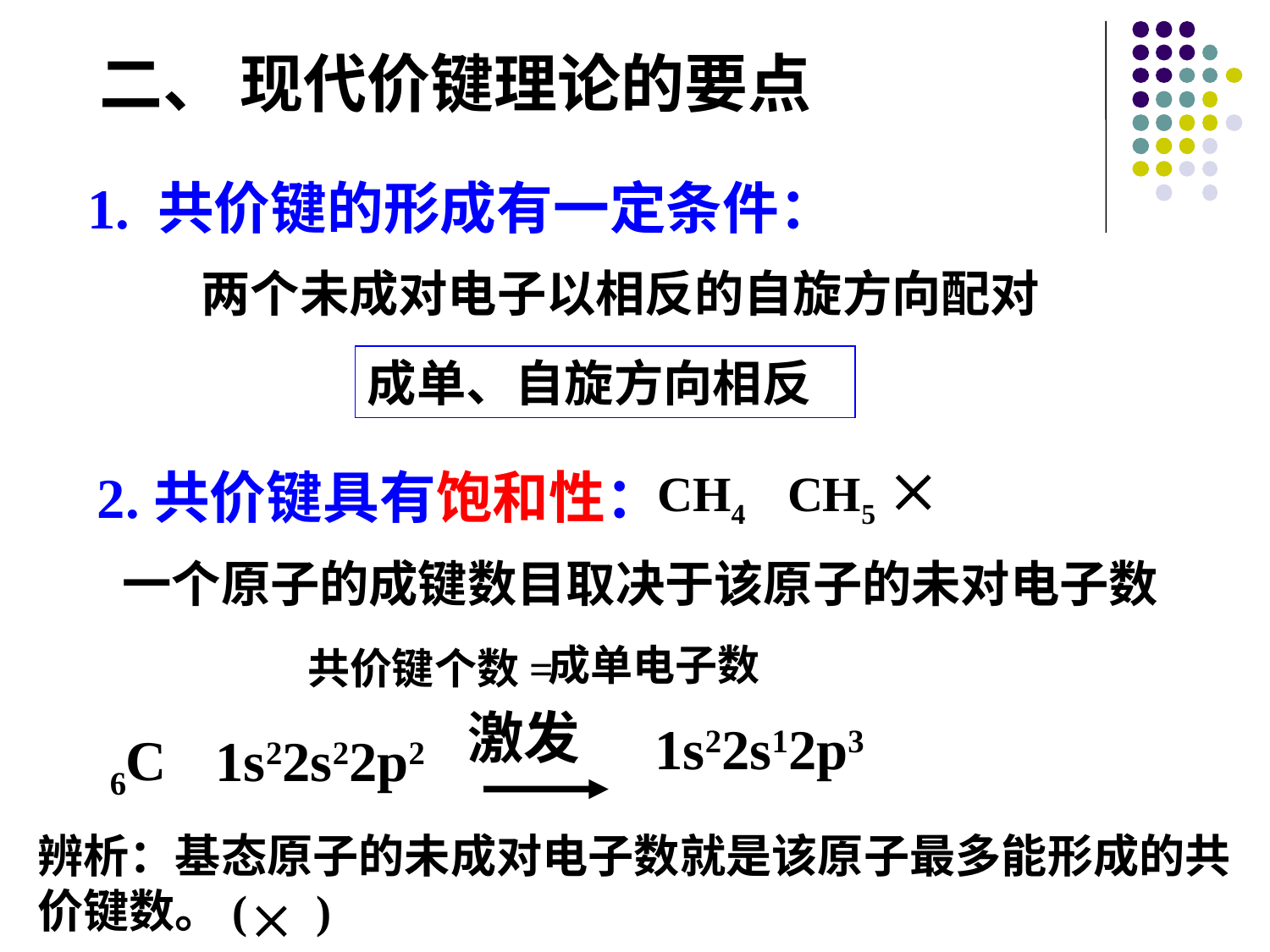

二、 现代价键理论的要点
1. 共价键的形成有一定条件：
两个未成对电子以相反的自旋方向配对
成单、自旋方向相反
×
2.共价键具有饱和性：
CH4
CH5
一个原子的成键数目取决于该原子的未对电子数
成单电子数
共价键个数=
激发
1s22s12p3
6C
1s22s22p2

辨析：基态原子的未成对电子数就是该原子最多能形成的共价键数。(      )
×